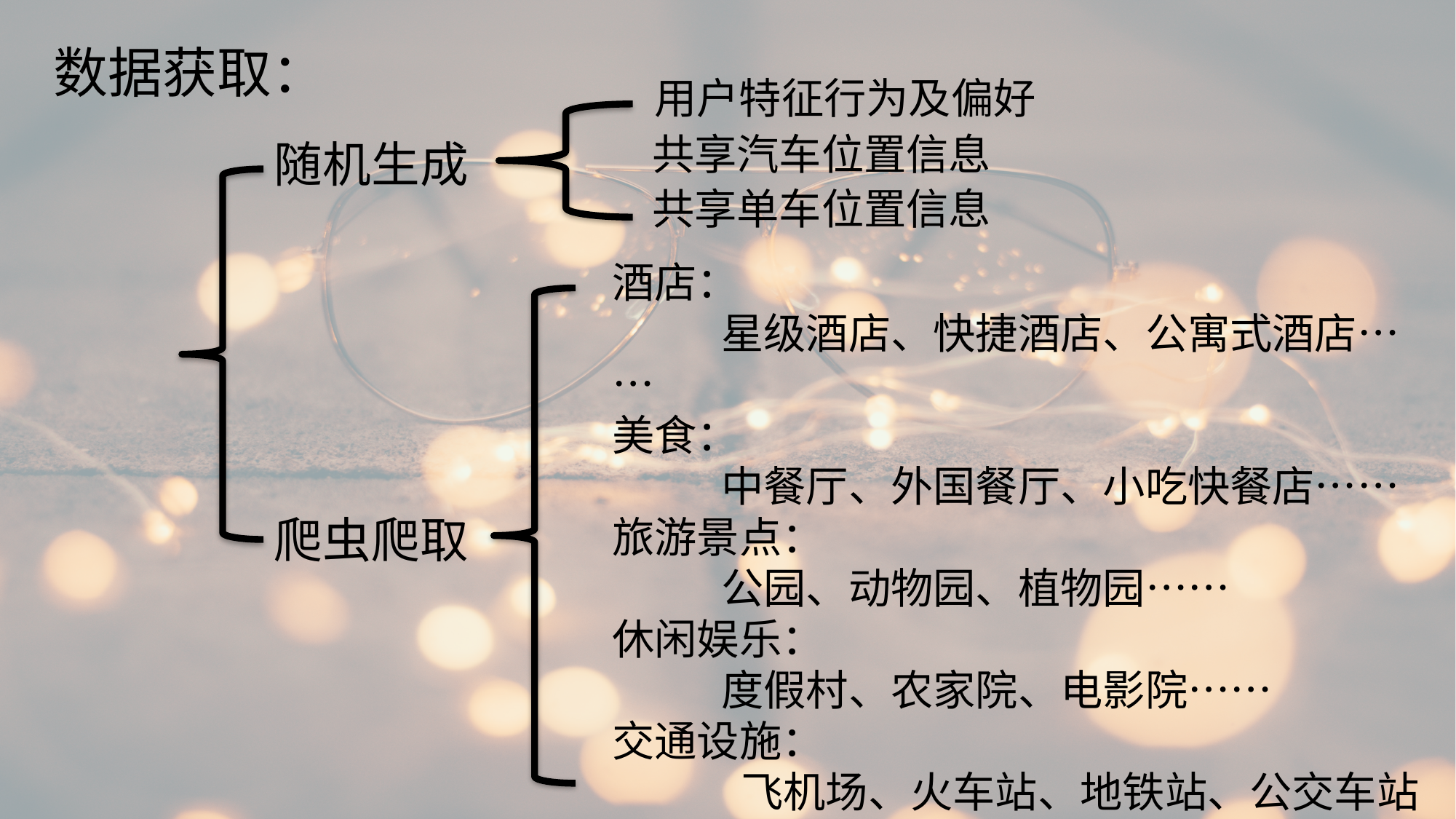

数据获取：
用户特征行为及偏好

共享汽车位置信息
随机生成

共享单车位置信息
酒店：
	星级酒店、快捷酒店、公寓式酒店……
美食：
	中餐厅、外国餐厅、小吃快餐店……
旅游景点：
	公园、动物园、植物园……
休闲娱乐：
	度假村、农家院、电影院……
交通设施：
	 飞机场、火车站、地铁站、公交车站……

爬虫爬取